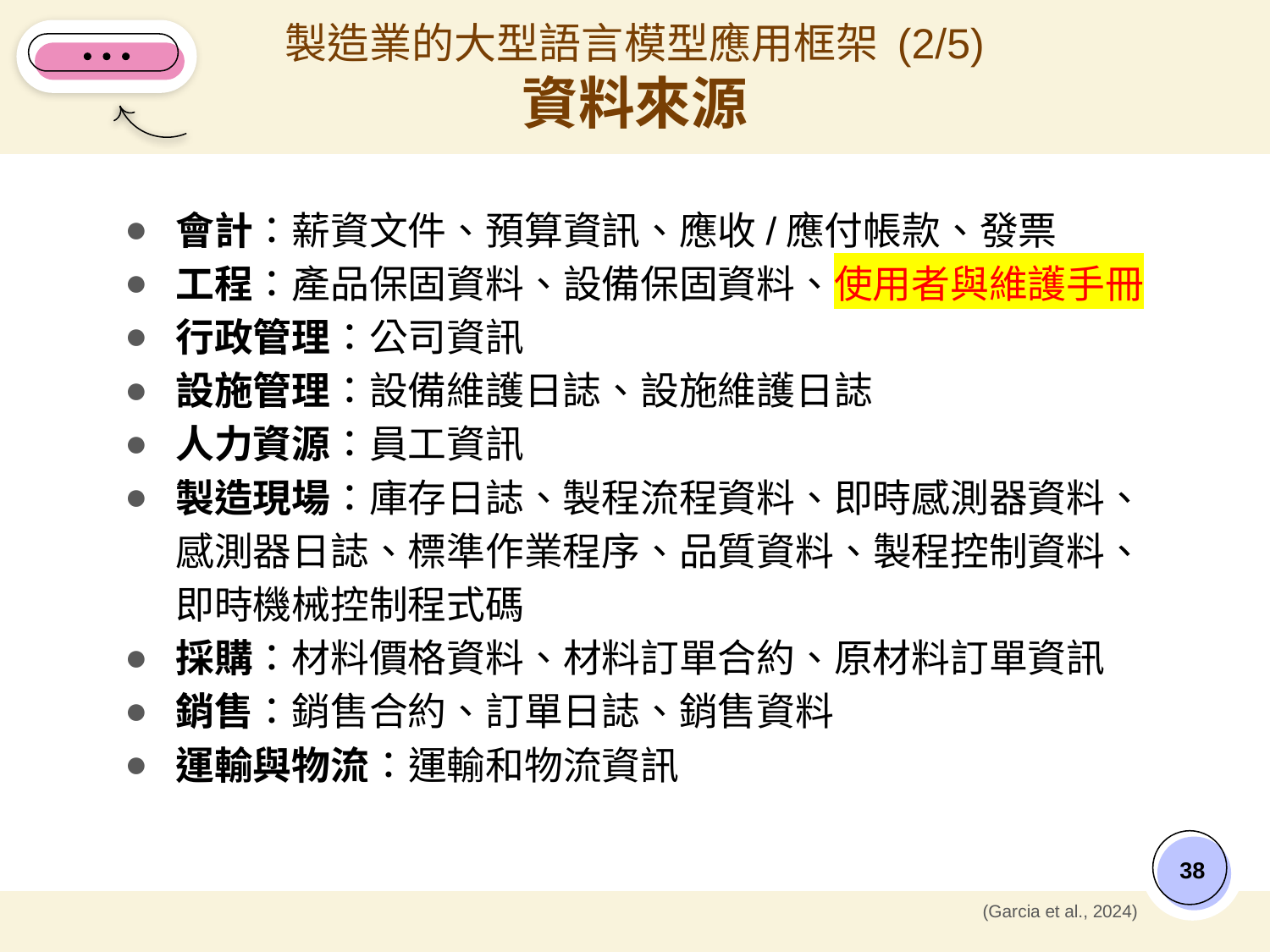

# 製造業的大型語言模型應用框架 (2/5)
資料來源
會計：薪資文件、預算資訊、應收/應付帳款、發票
工程：產品保固資料、設備保固資料、使用者與維護手冊
行政管理：公司資訊
設施管理：設備維護日誌、設施維護日誌
人力資源：員工資訊
製造現場：庫存日誌、製程流程資料、即時感測器資料、感測器日誌、標準作業程序、品質資料、製程控制資料、即時機械控制程式碼
採購：材料價格資料、材料訂單合約、原材料訂單資訊
銷售：銷售合約、訂單日誌、銷售資料
運輸與物流：運輸和物流資訊
38

(Garcia et al., 2024)